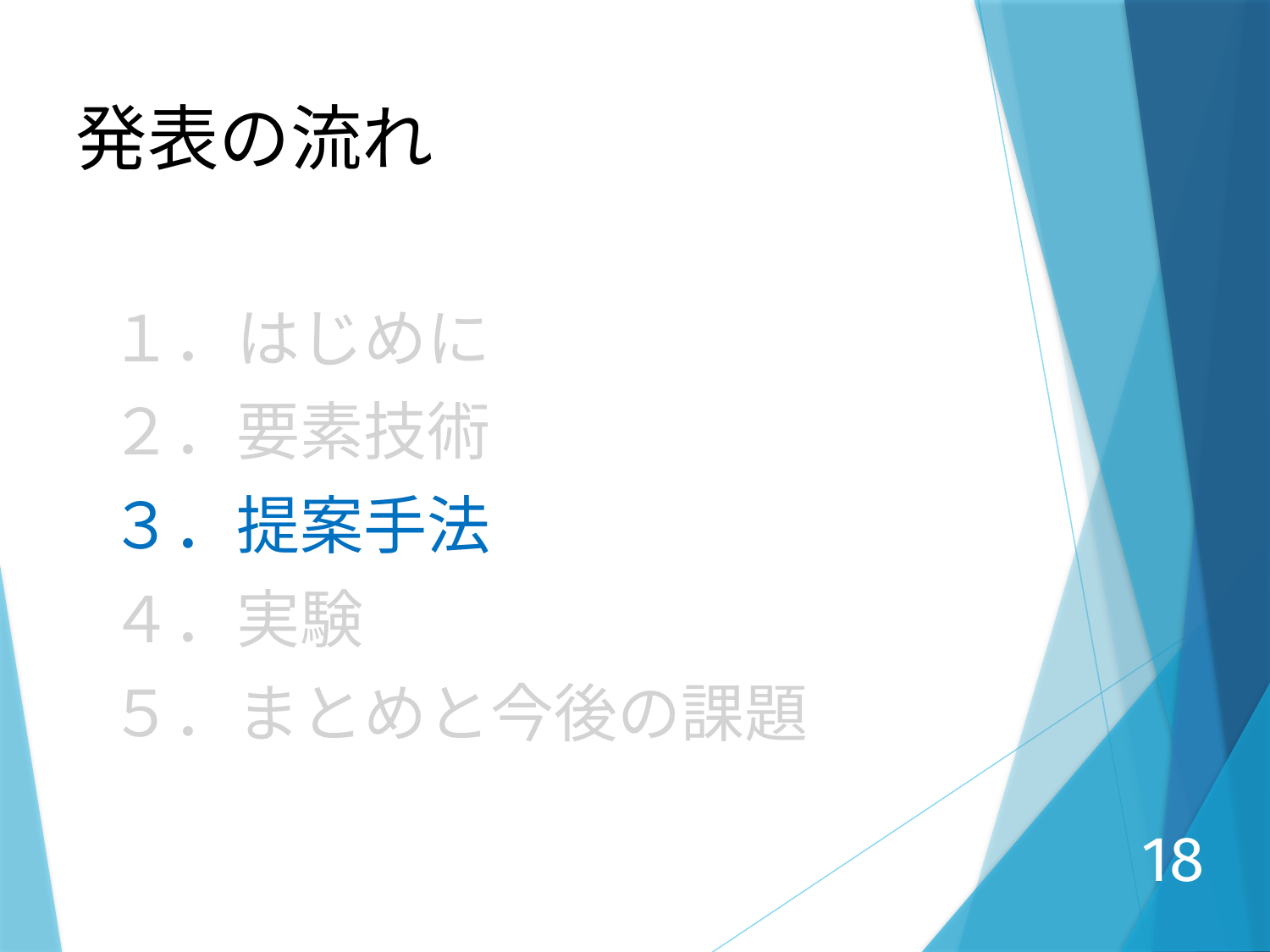

発表の流れ
１．はじめに
２．要素技術
３．提案手法
４．実験
５．まとめと今後の課題
18